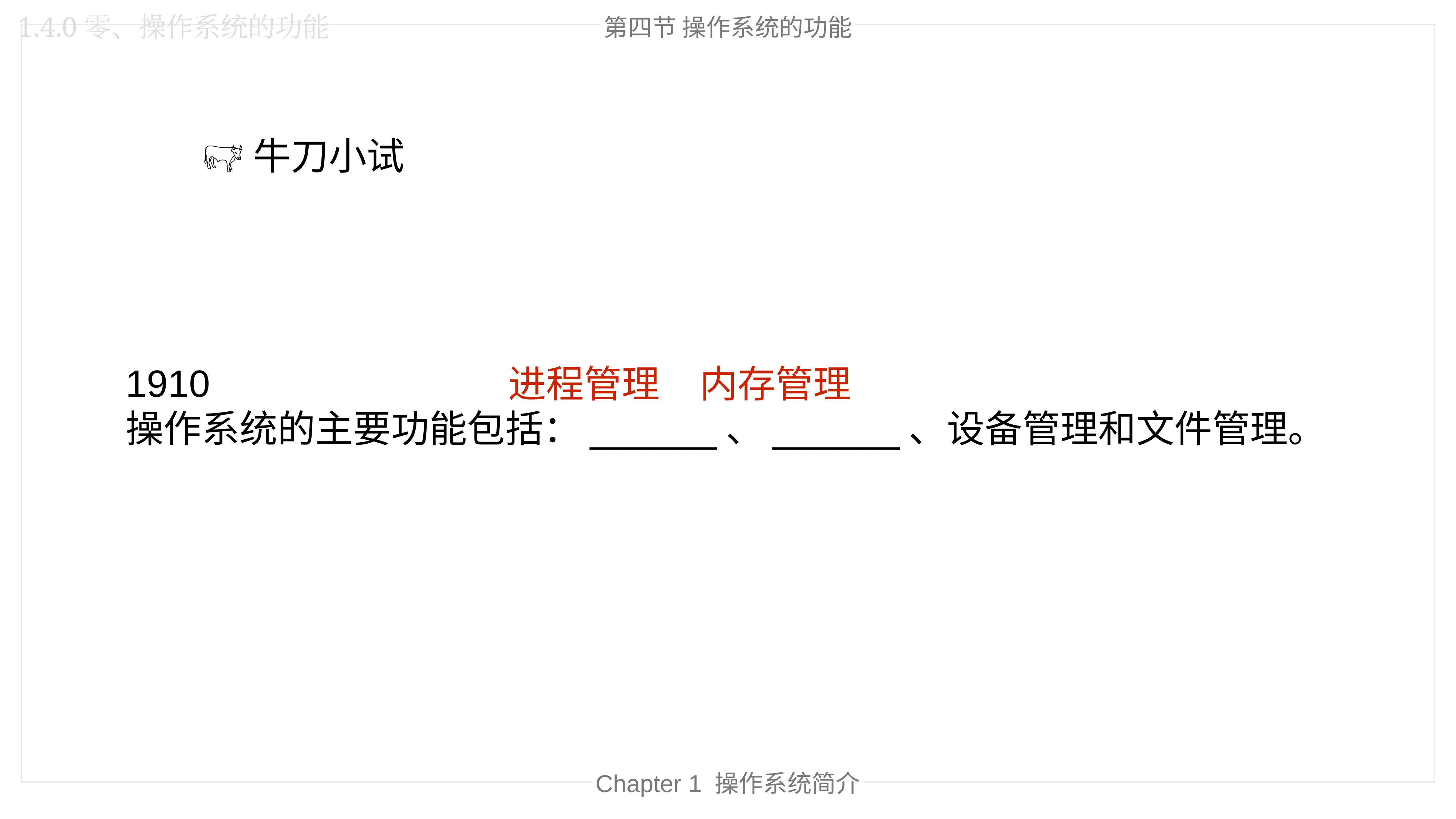

1.4.0零、操作系统的功能
第四节 操作系统的功能
🐂牛刀小试
1910
操作系统的主要功能包括：______、______、设备管理和文件管理。
进程管理
内存管理
Chapter 1 操作系统简介